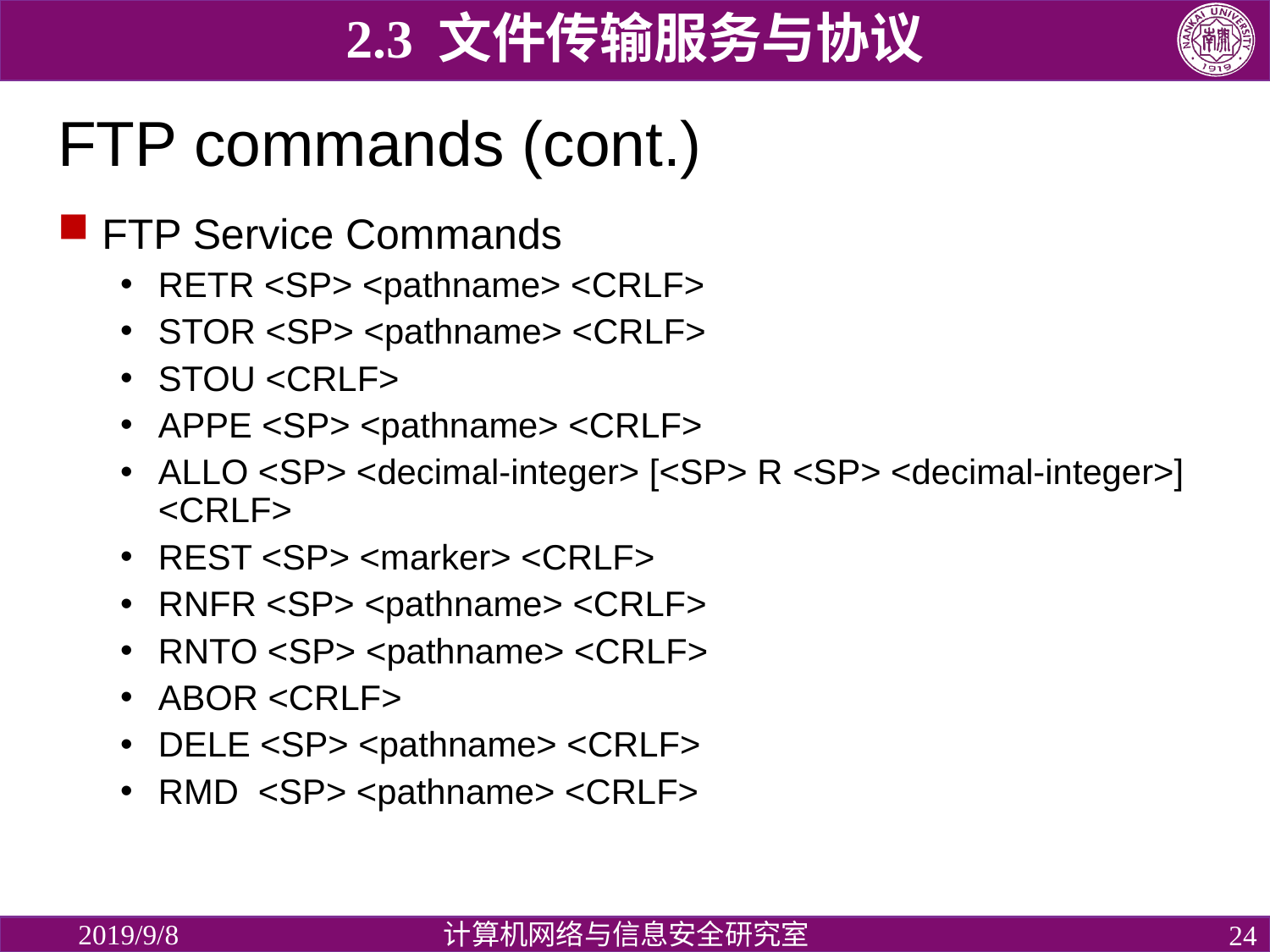

2.3 文件传输服务与协议
# FTP commands (cont.)
 FTP Service Commands
RETR <SP> <pathname> <CRLF>
STOR <SP> <pathname> <CRLF>
STOU <CRLF>
APPE <SP> <pathname> <CRLF>
ALLO <SP> <decimal-integer> [<SP> R <SP> <decimal-integer>] <CRLF>
REST <SP> <marker> <CRLF>
RNFR <SP> <pathname> <CRLF>
RNTO <SP> <pathname> <CRLF>
ABOR <CRLF>
DELE <SP> <pathname> <CRLF>
RMD  <SP> <pathname> <CRLF>